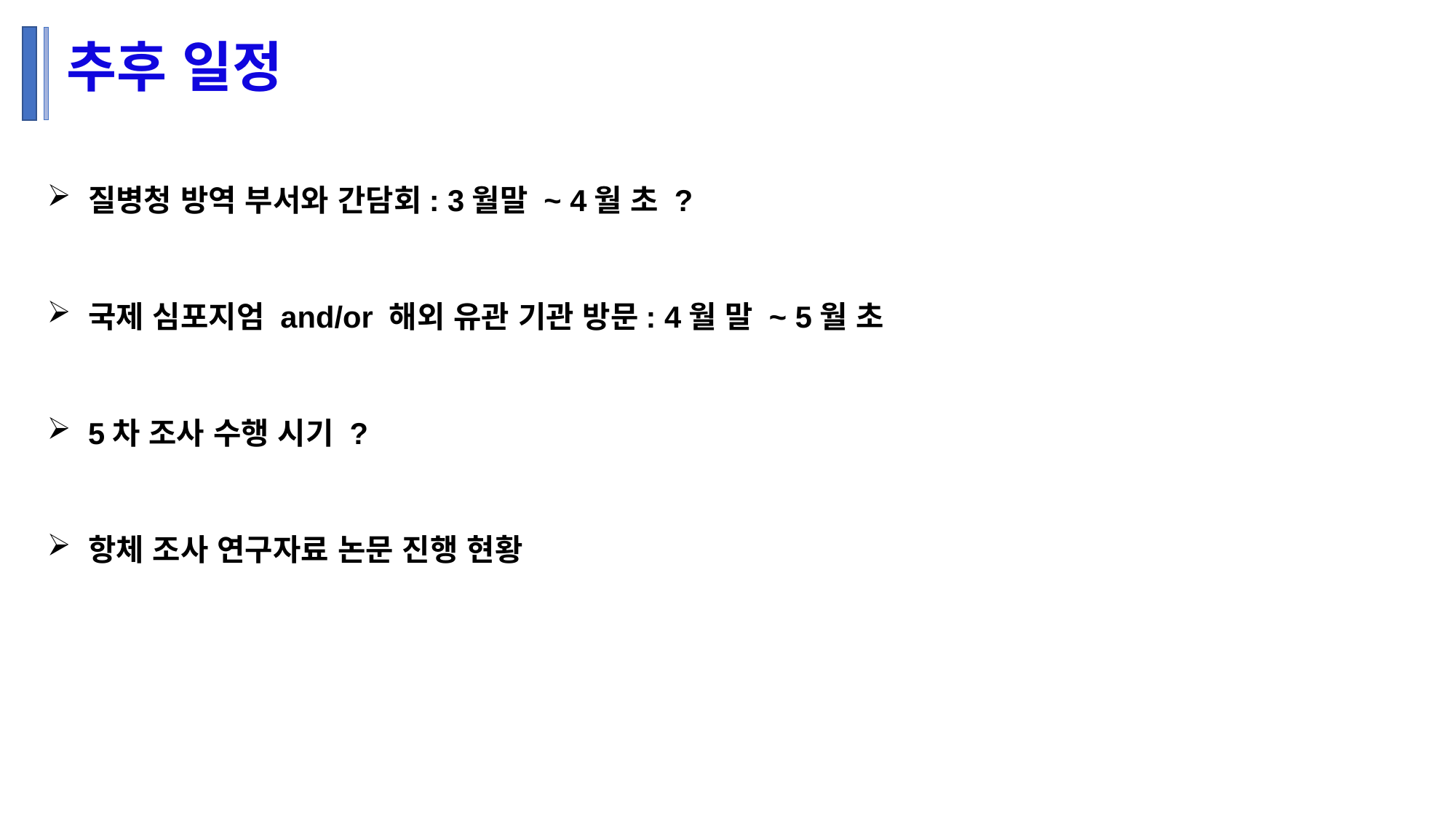

추후 일정

질병청 방역 부서와 간담회: 3월말 ~ 4월 초 ?

국제 심포지엄 and/or 해외 유관 기관 방문: 4월 말 ~ 5월 초

5차 조사 수행 시기 ?

항체 조사 연구자료 논문 진행 현황